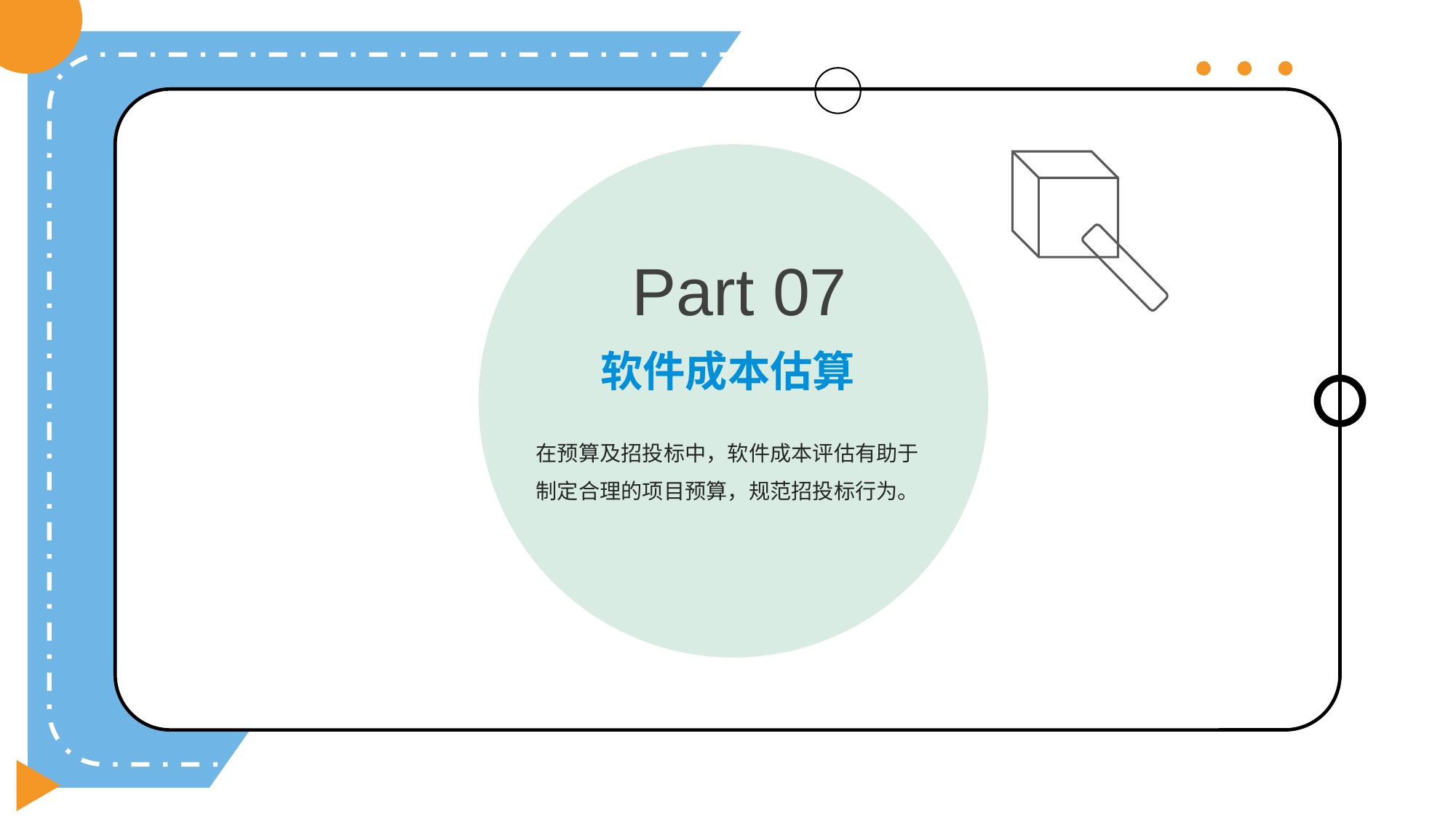

Part 07

软件成本估算

在预算及招投标中，软件成本评估有助于制定合理的项目预算，规范招投标行为。